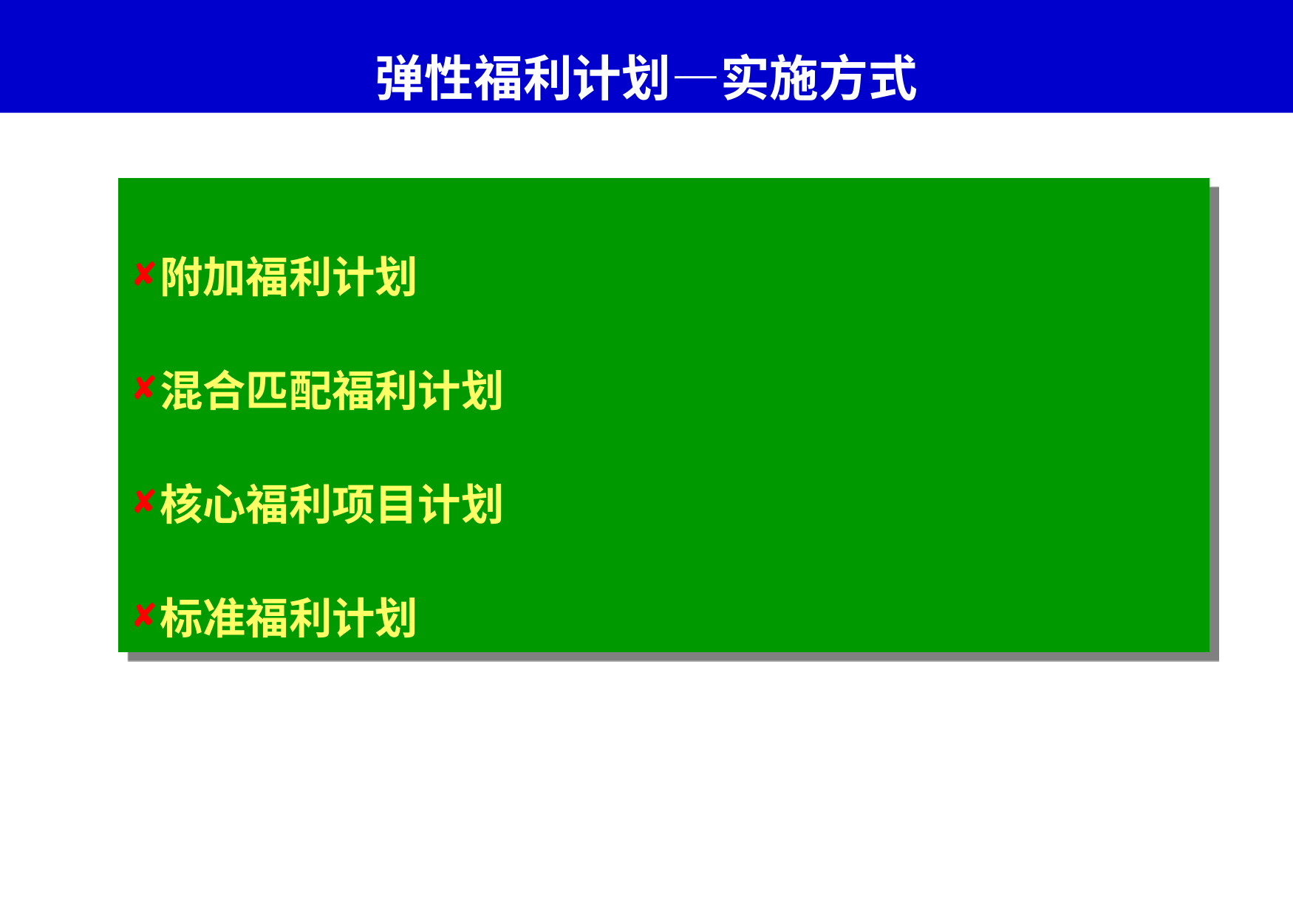

# 弹性福利计划—实施方式
附加福利计划
混合匹配福利计划
核心福利项目计划
标准福利计划